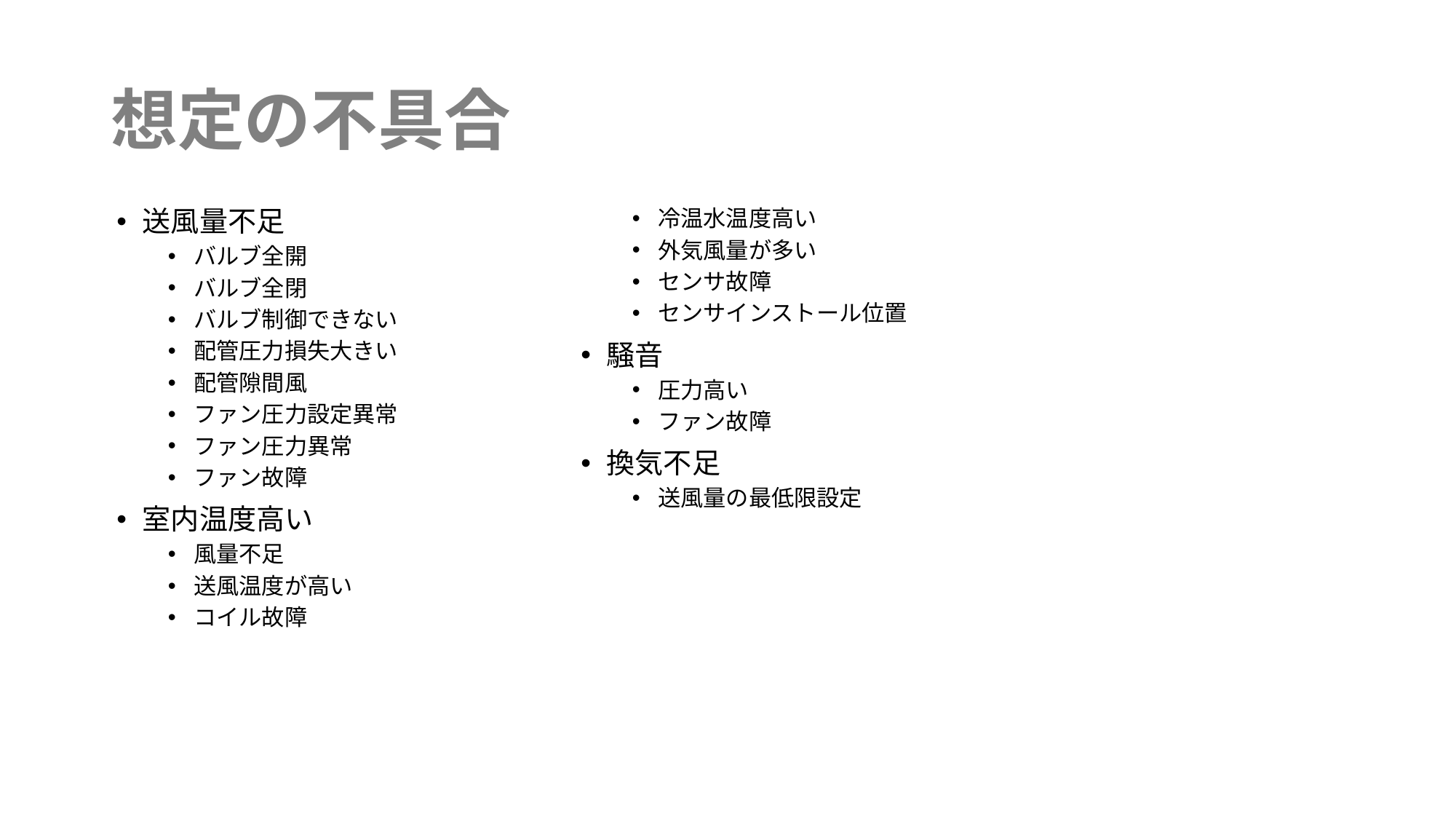

# 想定の不具合
送風量不足
バルブ全開
バルブ全閉
バルブ制御できない
配管圧力損失大きい
配管隙間風
ファン圧力設定異常
ファン圧力異常
ファン故障
室内温度高い
風量不足
送風温度が高い
コイル故障
冷温水温度高い
外気風量が多い
センサ故障
センサインストール位置
騒音
圧力高い
ファン故障
換気不足
送風量の最低限設定